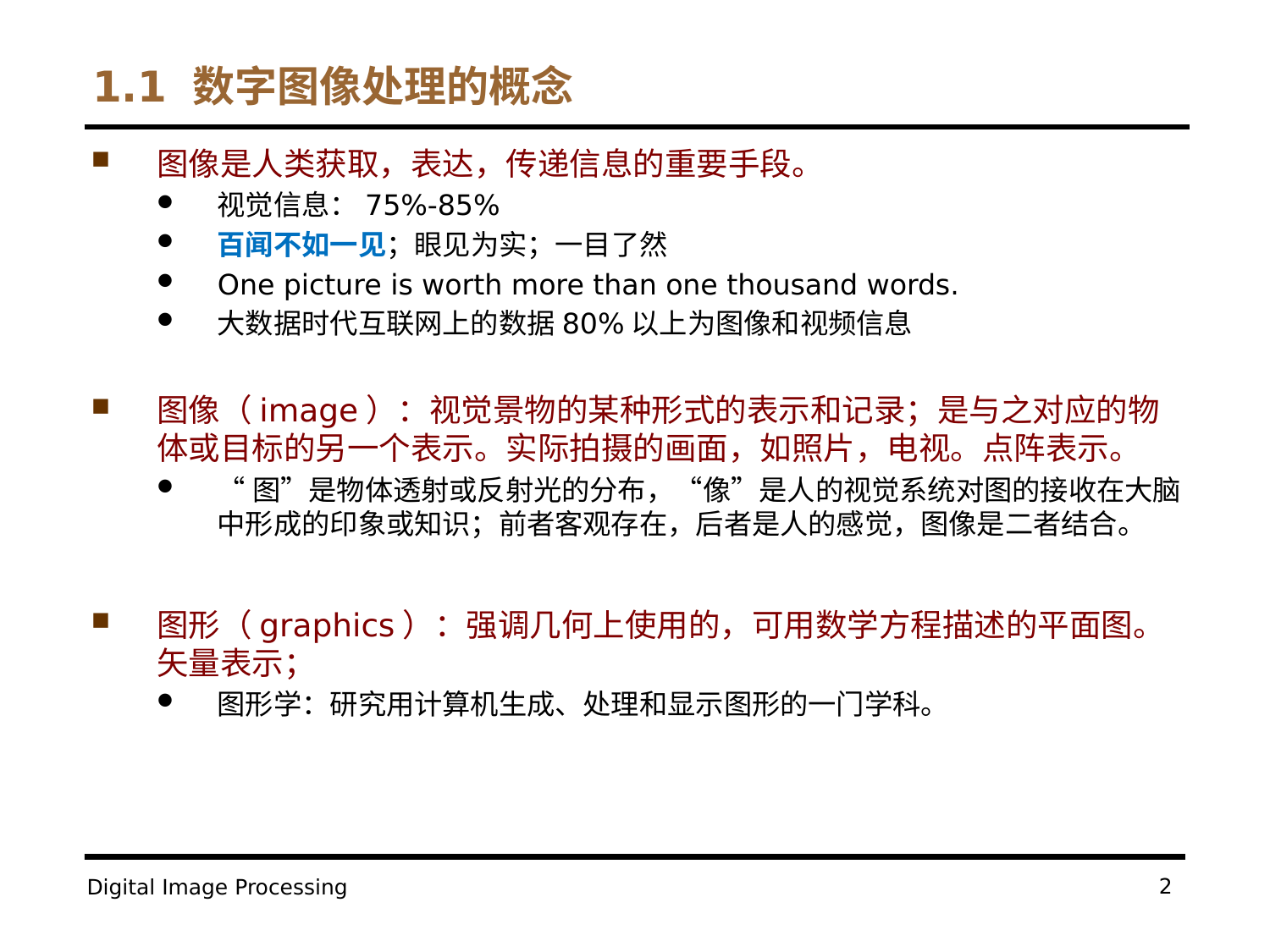

# 1.1 数字图像处理的概念
图像是人类获取，表达，传递信息的重要手段。
视觉信息：75%-85%
百闻不如一见；眼见为实；一目了然
One picture is worth more than one thousand words.
大数据时代互联网上的数据80%以上为图像和视频信息

图像（image）：视觉景物的某种形式的表示和记录；是与之对应的物体或目标的另一个表示。实际拍摄的画面，如照片，电视。点阵表示。
“图”是物体透射或反射光的分布，“像”是人的视觉系统对图的接收在大脑中形成的印象或知识；前者客观存在，后者是人的感觉，图像是二者结合。

图形（graphics）：强调几何上使用的，可用数学方程描述的平面图。矢量表示；
图形学：研究用计算机生成、处理和显示图形的一门学科。

2
Digital Image Processing